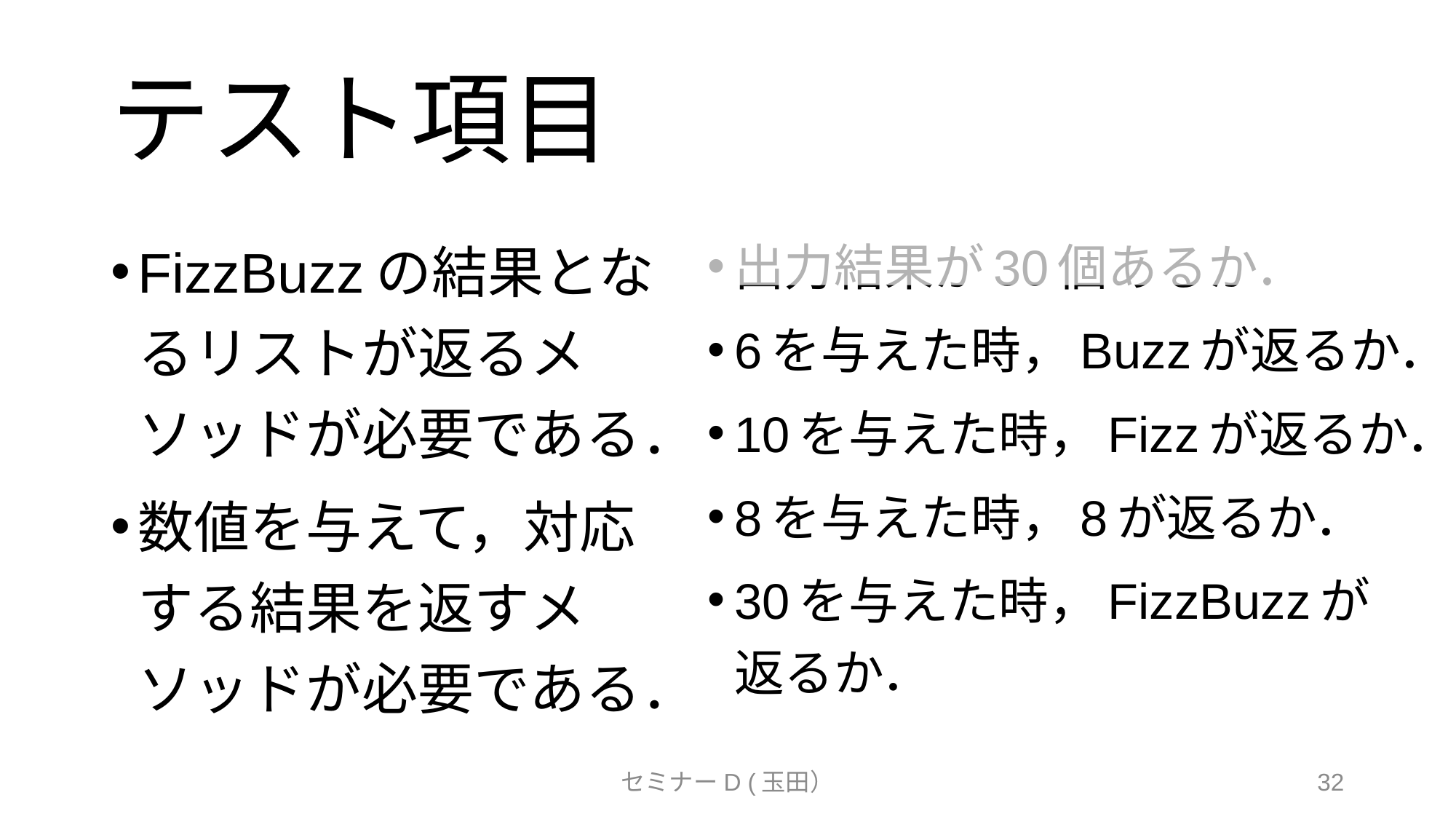

# テスト項目

FizzBuzzの結果となるリストが返るメソッドが必要である．
数値を与えて，対応する結果を返すメソッドが必要である．
出力結果が30個あるか．
6を与えた時，Buzzが返るか．
10を与えた時，Fizzが返るか．
8を与えた時，8が返るか．
30を与えた時，FizzBuzzが返るか．
セミナーD (玉田）
32